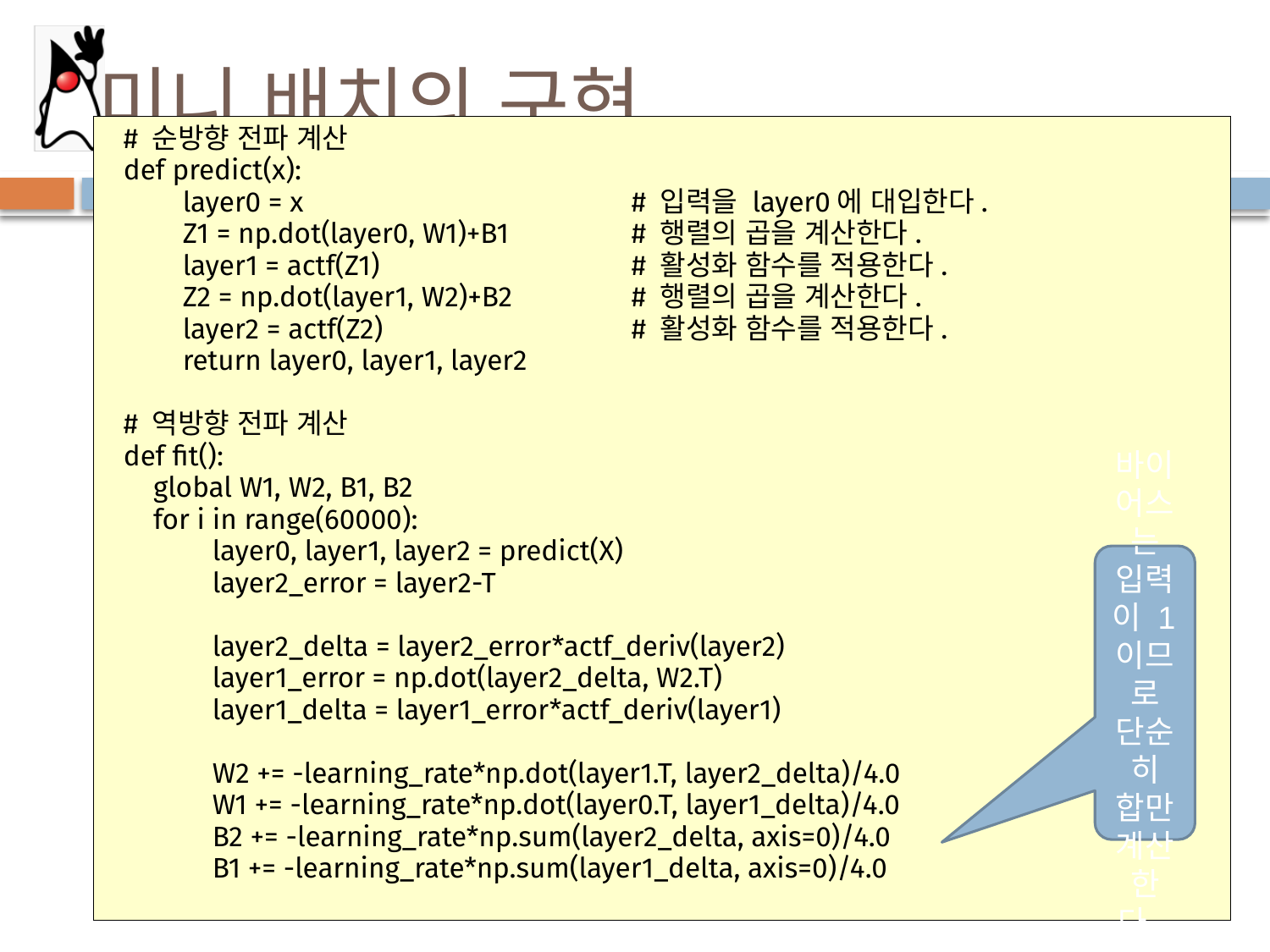

# 미니 배치의 구현
# 순방향 전파 계산
def predict(x):
        layer0 = x			# 입력을 layer0에 대입한다.
        Z1 = np.dot(layer0, W1)+B1	# 행렬의 곱을 계산한다.
        layer1 = actf(Z1)		# 활성화 함수를 적용한다.
        Z2 = np.dot(layer1, W2)+B2	# 행렬의 곱을 계산한다.
        layer2 = actf(Z2)		# 활성화 함수를 적용한다.
        return layer0, layer1, layer2

# 역방향 전파 계산
def fit():
    global W1, W2, B1, B2
    for i in range(60000):
            layer0, layer1, layer2 = predict(X)
            layer2_error = layer2-T

            layer2_delta = layer2_error*actf_deriv(layer2)
            layer1_error = np.dot(layer2_delta, W2.T)
            layer1_delta = layer1_error*actf_deriv(layer1)

            W2 += -learning_rate*np.dot(layer1.T, layer2_delta)/4.0
            W1 += -learning_rate*np.dot(layer0.T, layer1_delta)/4.0
            B2 += -learning_rate*np.sum(layer2_delta, axis=0)/4.0
            B1 += -learning_rate*np.sum(layer1_delta, axis=0)/4.0
바이어스는 입력이 1이므로 단순히 합만 계산한다.